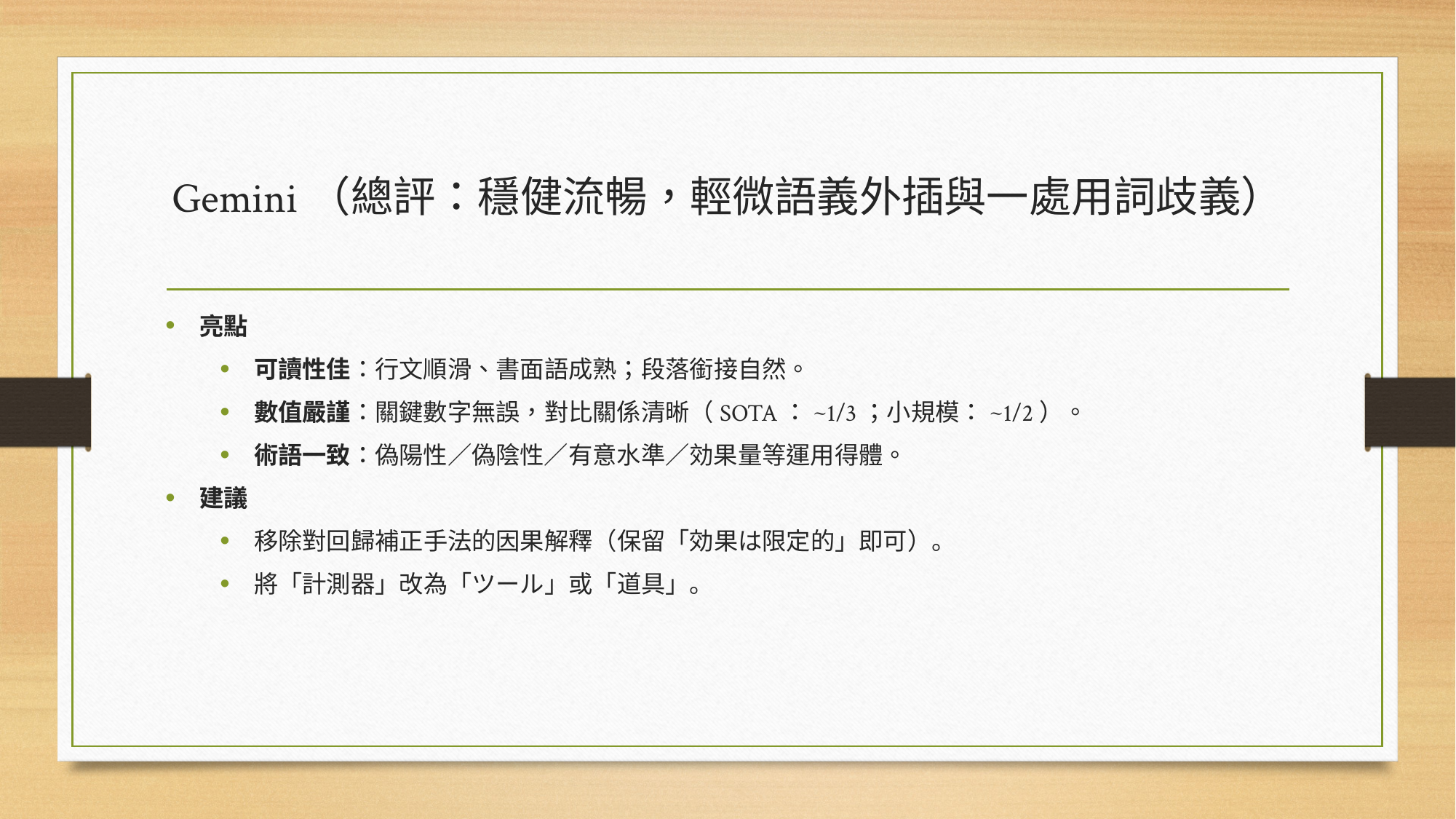

# Gemini（總評：穩健流暢，輕微語義外插與一處用詞歧義）
亮點
可讀性佳：行文順滑、書面語成熟；段落銜接自然。
數值嚴謹：關鍵數字無誤，對比關係清晰（SOTA：~1/3；小規模：~1/2）。
術語一致：偽陽性／偽陰性／有意水準／効果量等運用得體。
建議
移除對回歸補正手法的因果解釋（保留「効果は限定的」即可）。
將「計測器」改為「ツール」或「道具」。